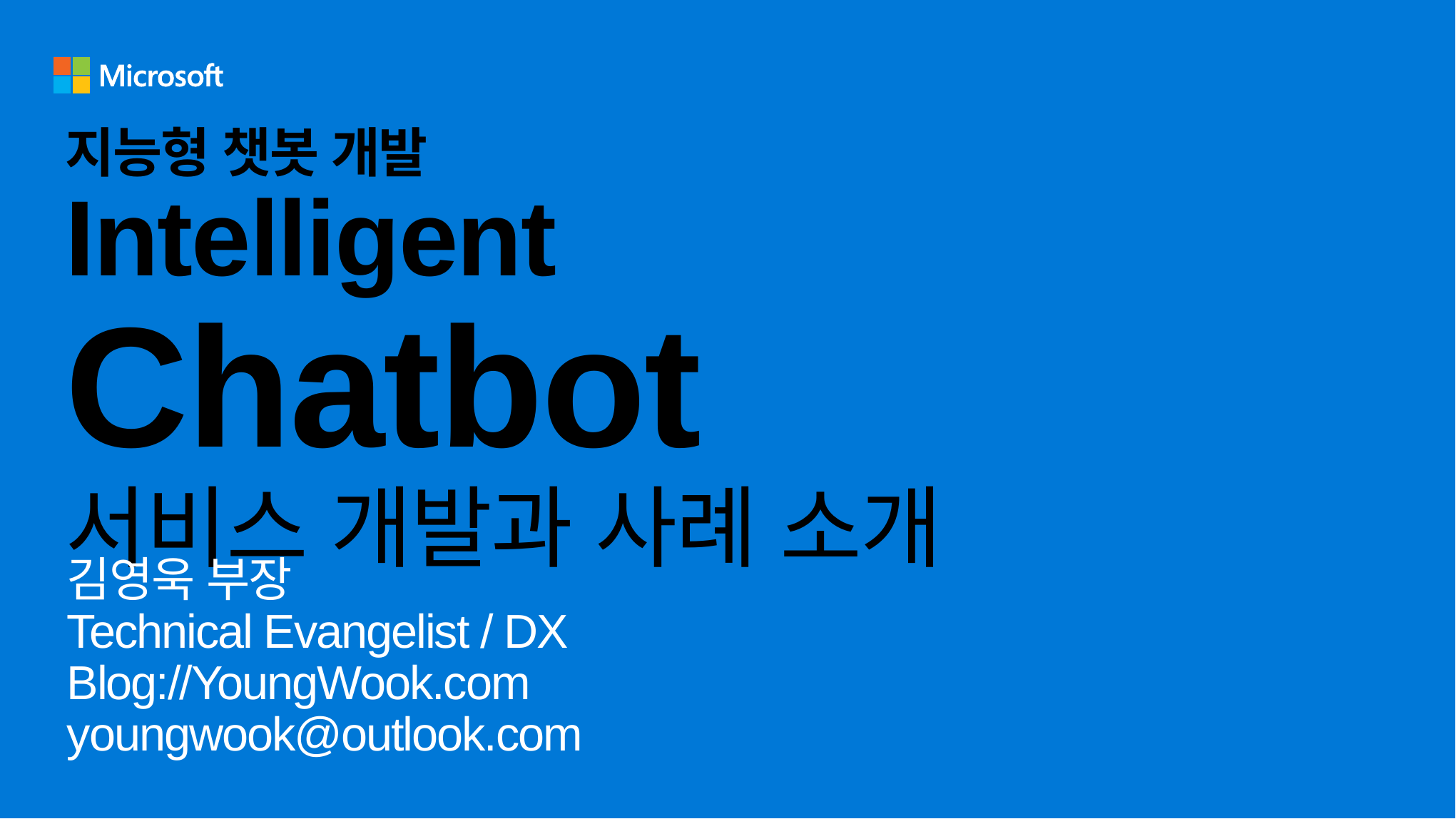

# 지능형 챗봇 개발 Intelligent Chatbot 서비스 개발과 사례 소개
김영욱 부장
Technical Evangelist / DX
Blog://YoungWook.com
youngwook@outlook.com